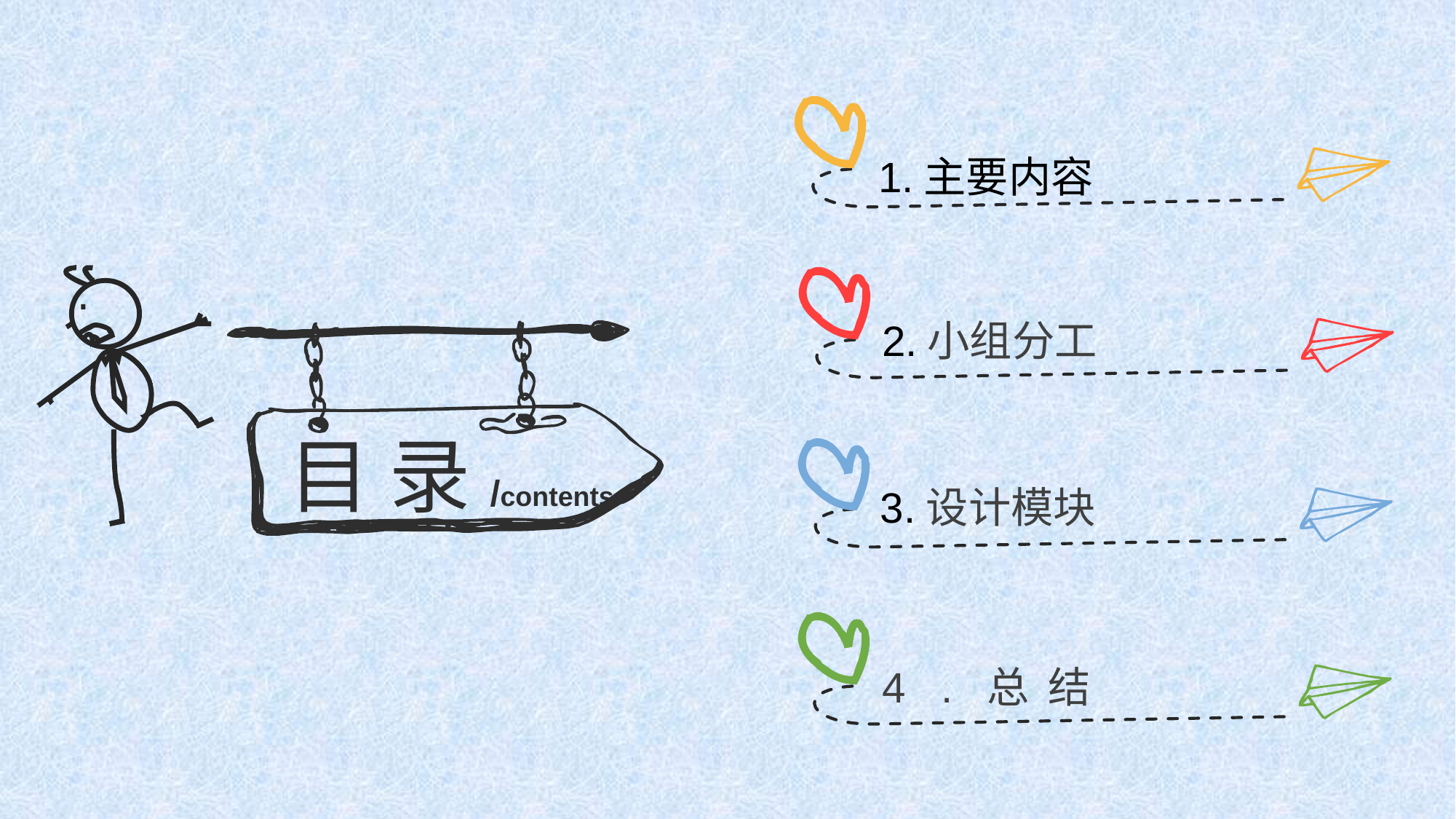

1.主要内容

2.小组分工

目 录/contents

3.设计模块

4   .  总  结